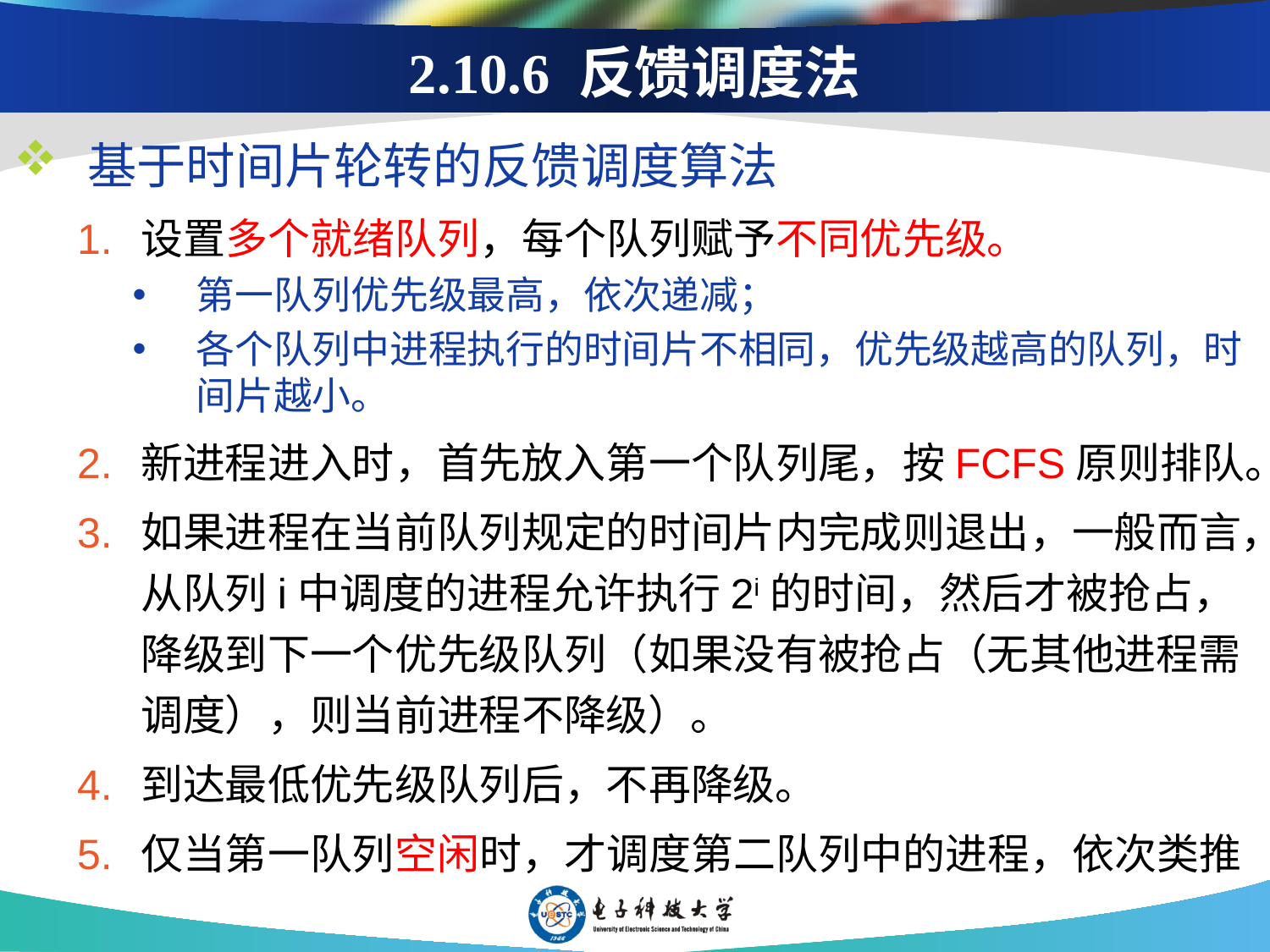

# 2.10.6 反馈调度法
基于时间片轮转的反馈调度算法
设置多个就绪队列，每个队列赋予不同优先级。
第一队列优先级最高，依次递减；
各个队列中进程执行的时间片不相同，优先级越高的队列，时间片越小。
新进程进入时，首先放入第一个队列尾，按FCFS原则排队。
如果进程在当前队列规定的时间片内完成则退出，一般而言，从队列i中调度的进程允许执行2i的时间，然后才被抢占，降级到下一个优先级队列（如果没有被抢占（无其他进程需调度），则当前进程不降级）。
到达最低优先级队列后，不再降级。
仅当第一队列空闲时，才调度第二队列中的进程，依次类推